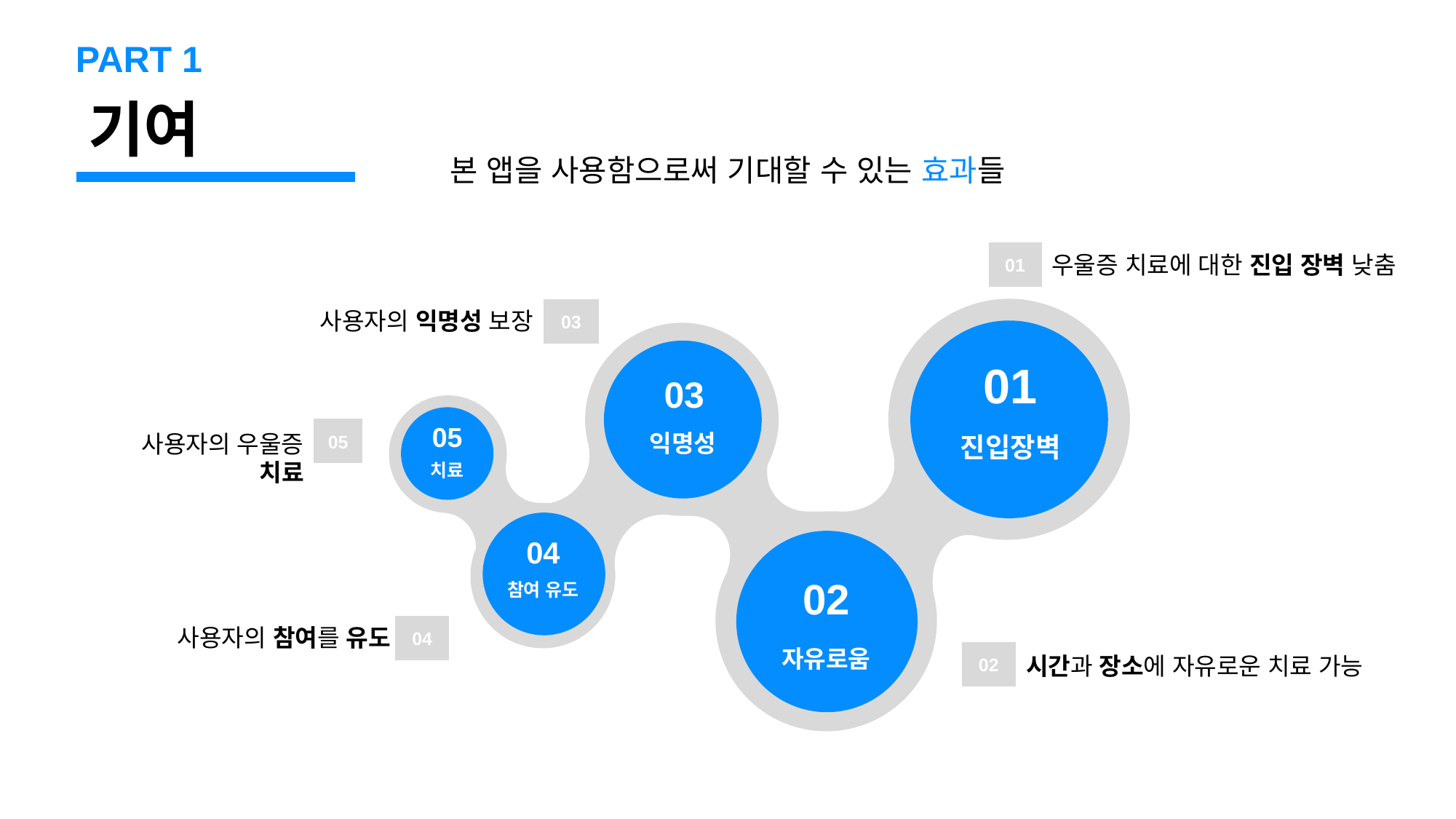

PART 1
기여
본 앱을 사용함으로써 기대할 수 있는 효과들

01

01
03

05
익명성
진입장벽
치료

04

02
참여 유도
자유로움
03
사용자의 익명성 보장
05
사용자의 우울증 치료
04
사용자의 참여를 유도
02
시간과 장소에 자유로운 치료 가능
우울증 치료에 대한 진입 장벽 낮춤